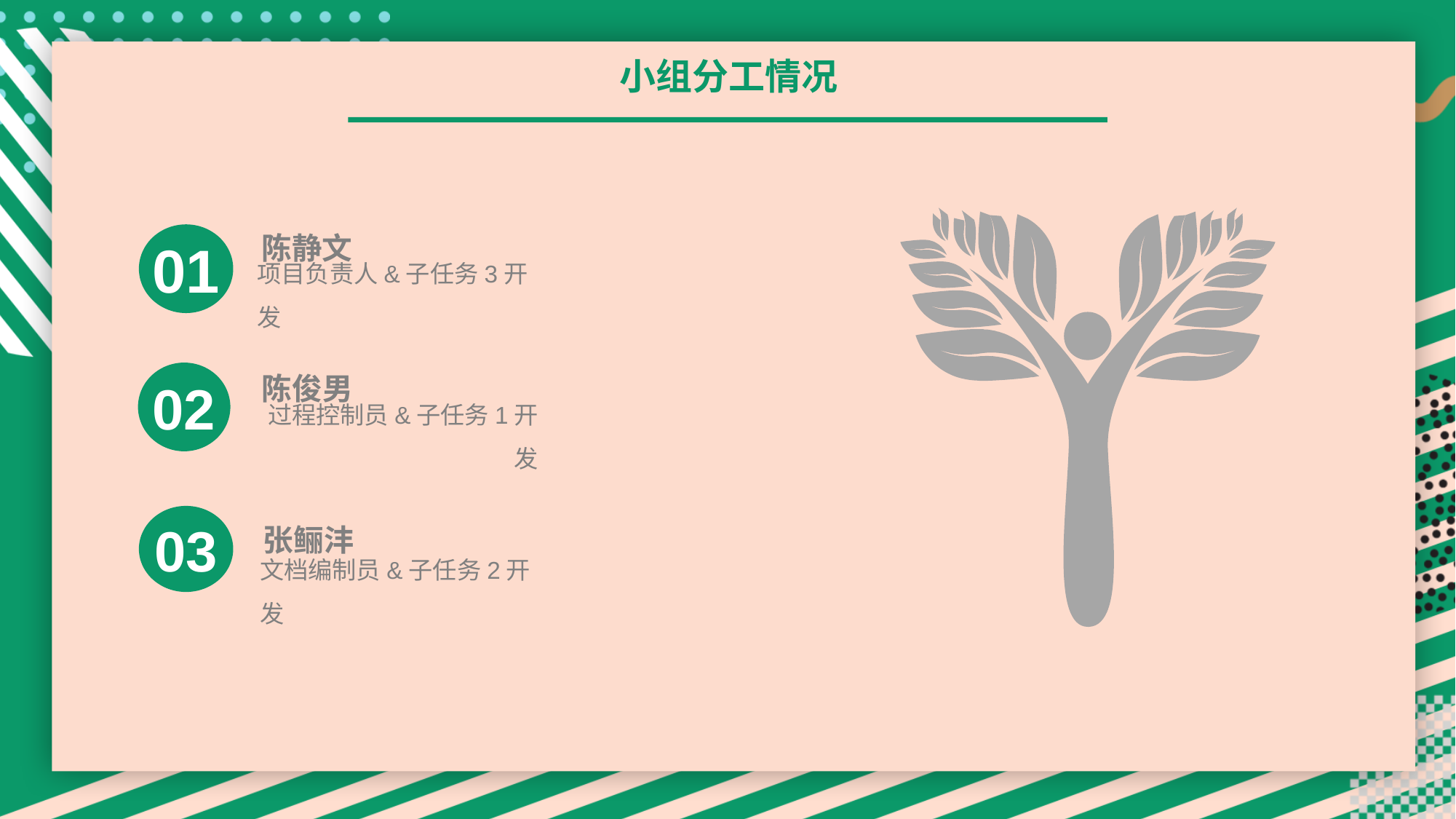

小组分工情况

01
陈静文
项目负责人&子任务3开发
03
张鲡沣
文档编制员&子任务2开发
陈俊男
02
过程控制员&子任务1开发